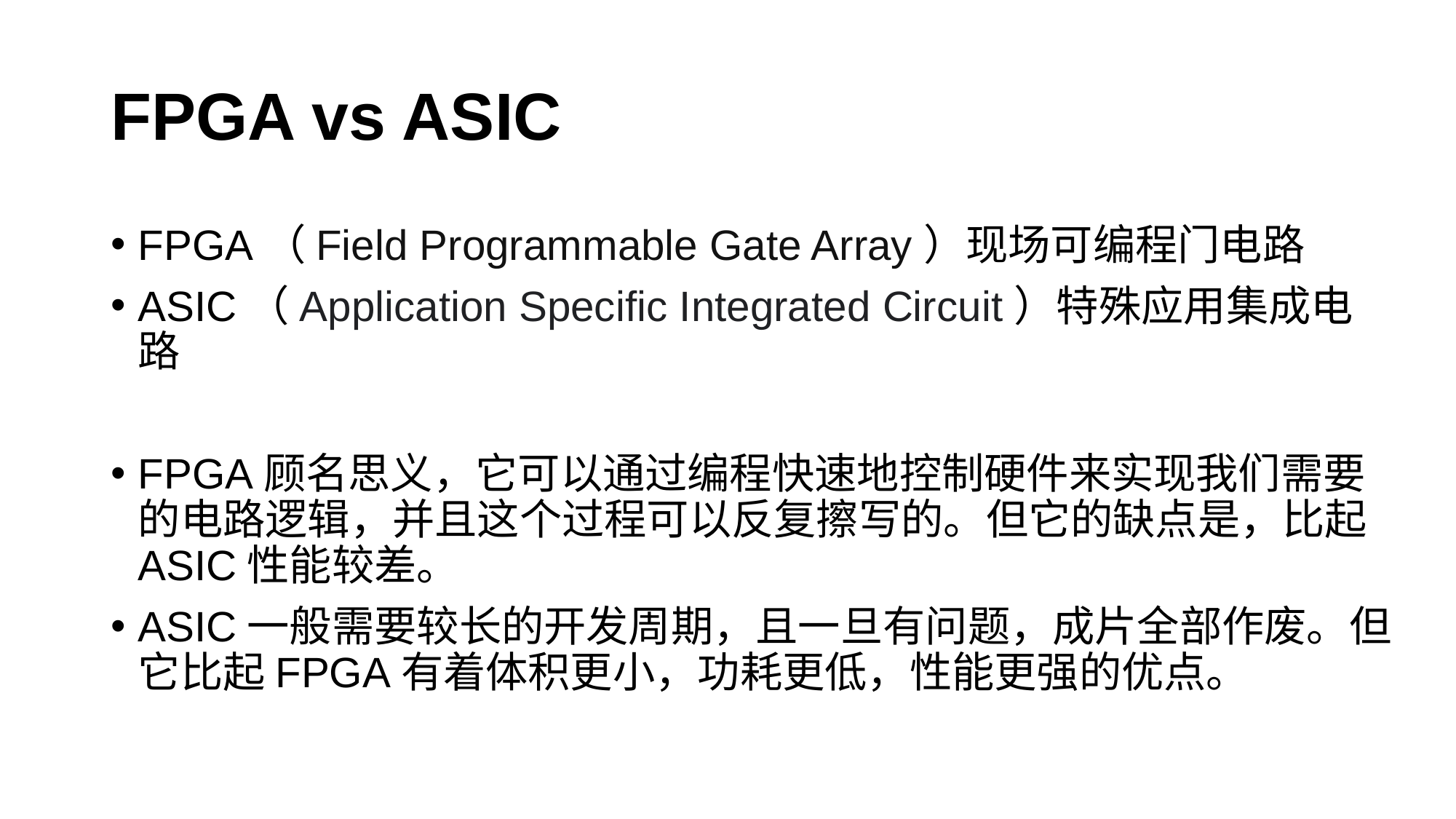

# FPGA vs ASIC
FPGA（Field Programmable Gate Array）现场可编程门电路
ASIC（Application Specific Integrated Circuit）特殊应用集成电路

FPGA顾名思义，它可以通过编程快速地控制硬件来实现我们需要的电路逻辑，并且这个过程可以反复擦写的。但它的缺点是，比起ASIC性能较差。
ASIC一般需要较长的开发周期，且一旦有问题，成片全部作废。但它比起FPGA有着体积更小，功耗更低，性能更强的优点。